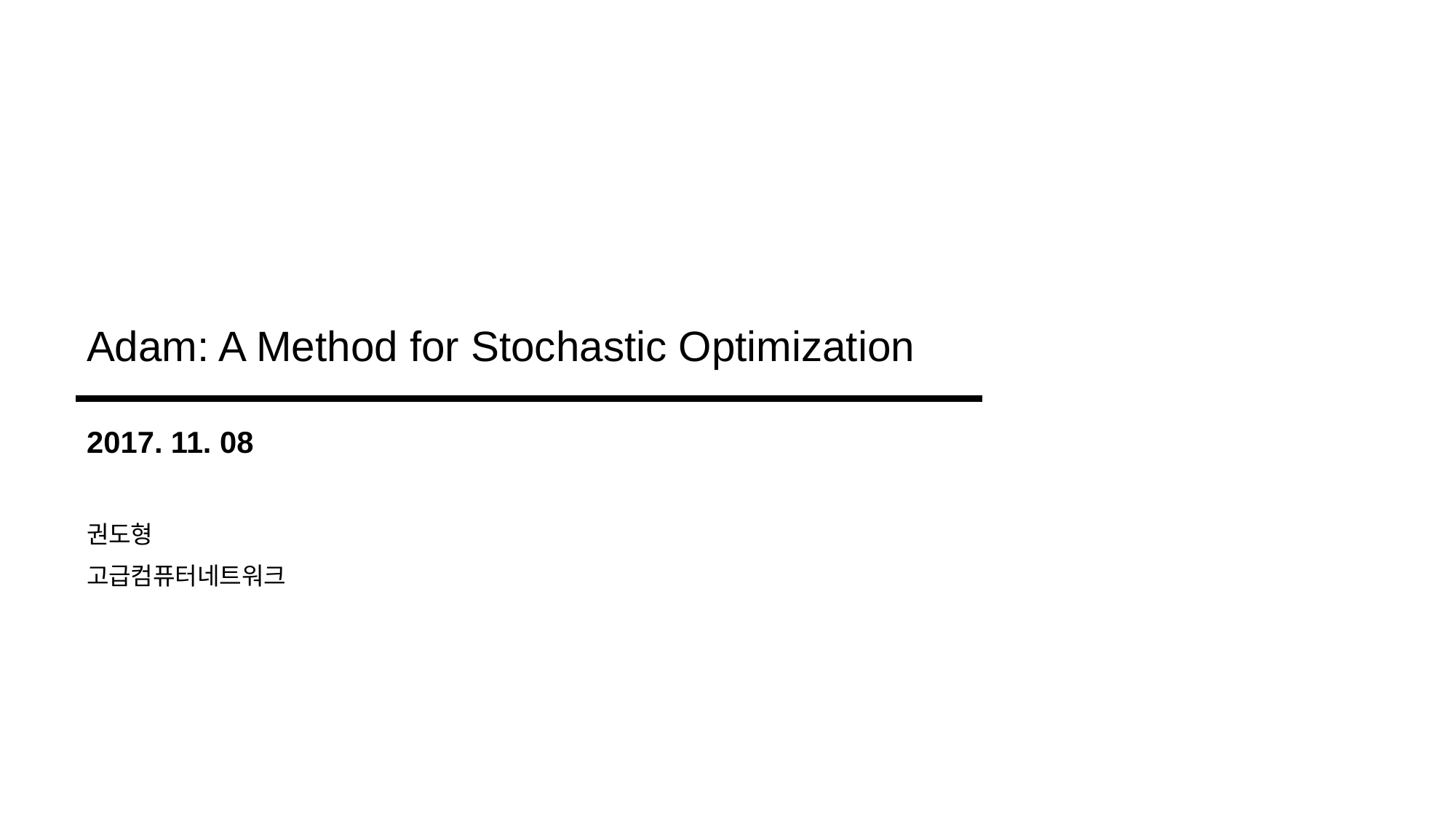

# Adam: A Method for Stochastic Optimization
2017. 11. 08

권도형
고급컴퓨터네트워크